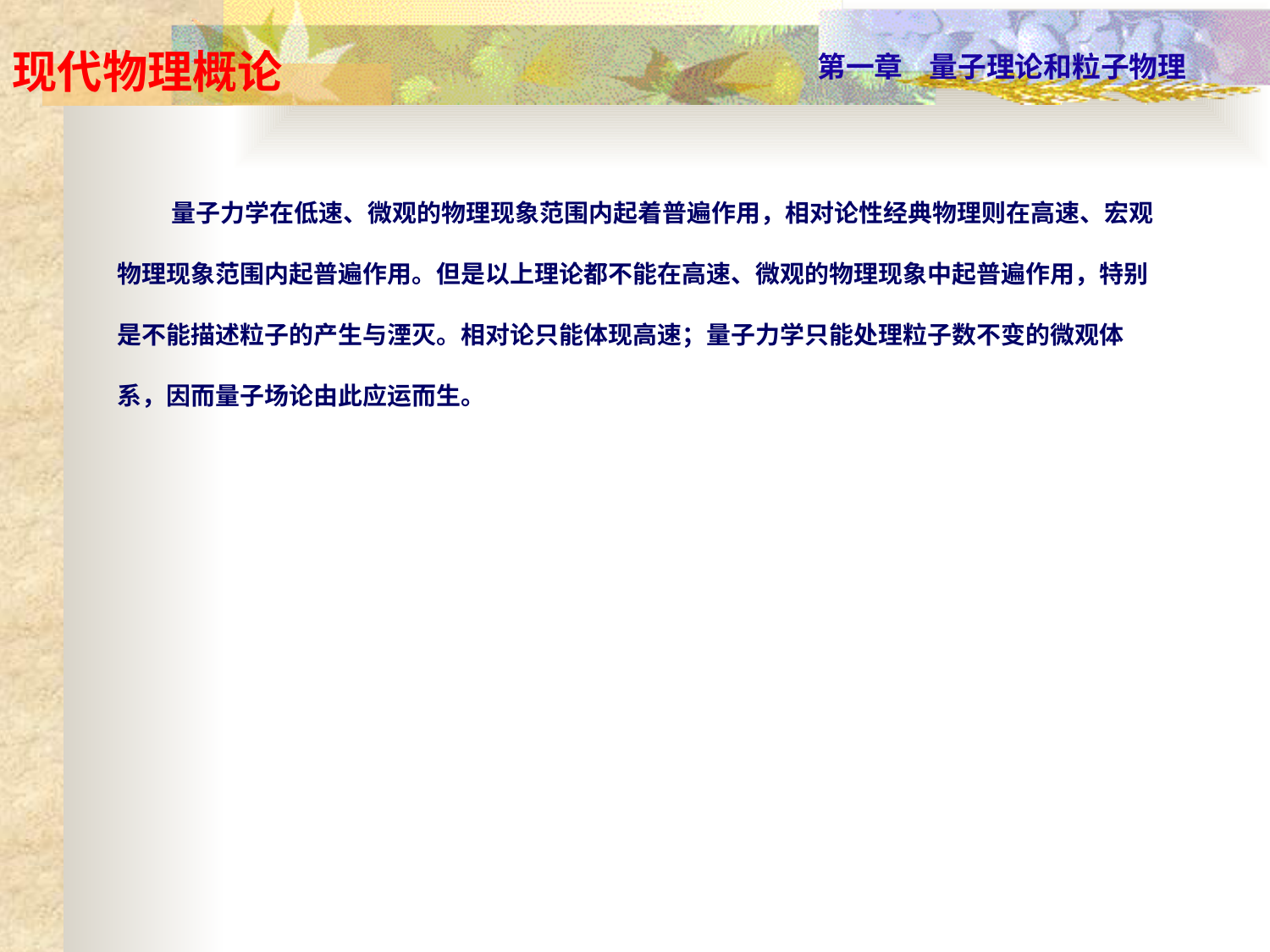

量子力学在低速、微观的物理现象范围内起着普遍作用，相对论性经典物理则在高速、宏观物理现象范围内起普遍作用。但是以上理论都不能在高速、微观的物理现象中起普遍作用，特别是不能描述粒子的产生与湮灭。相对论只能体现高速；量子力学只能处理粒子数不变的微观体系，因而量子场论由此应运而生。